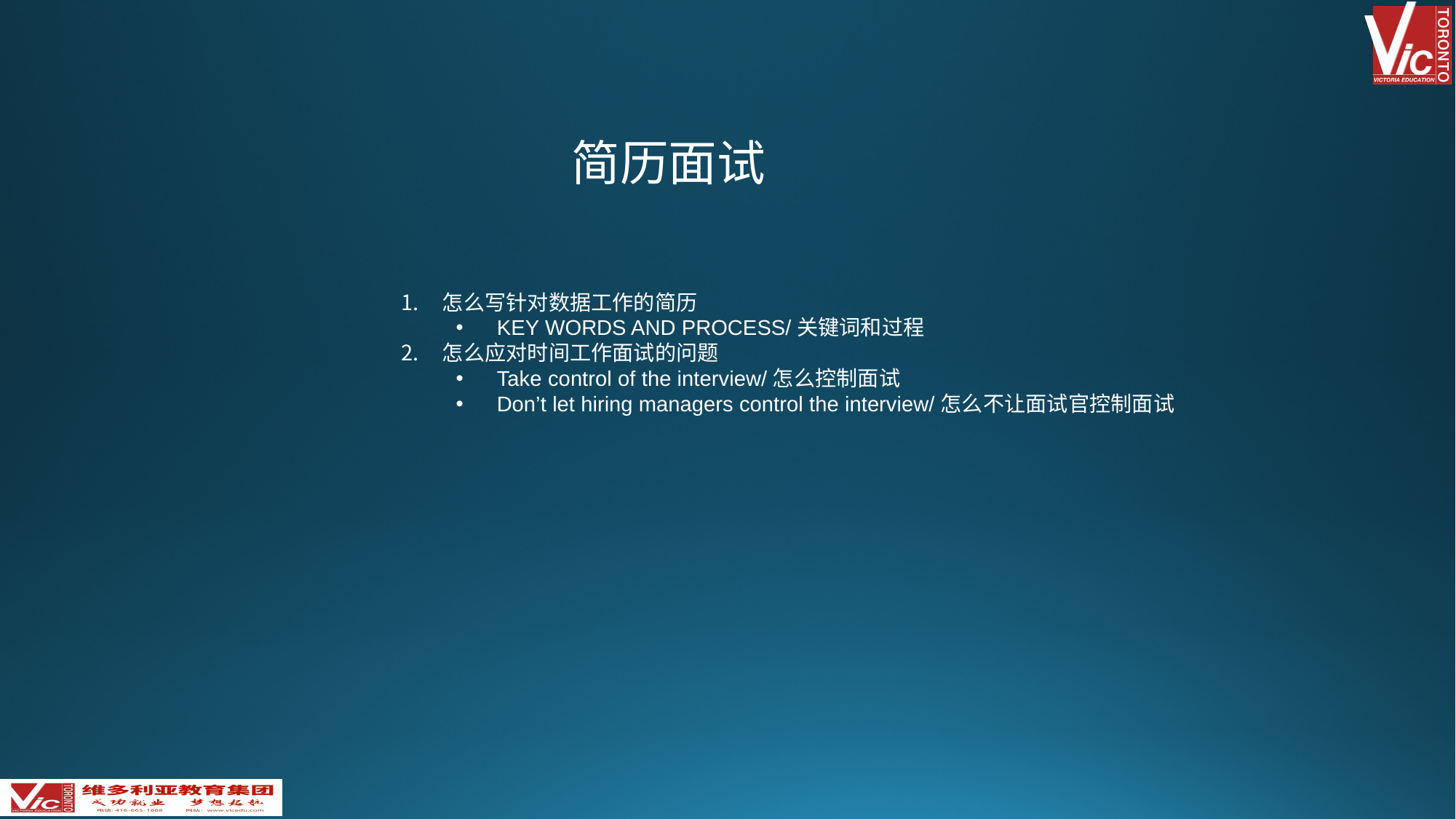

简历面试

怎么写针对数据工作的简历
KEY WORDS AND PROCESS/关键词和过程
怎么应对时间工作面试的问题
Take control of the interview/怎么控制面试
Don’t let hiring managers control the interview/怎么不让面试官控制面试